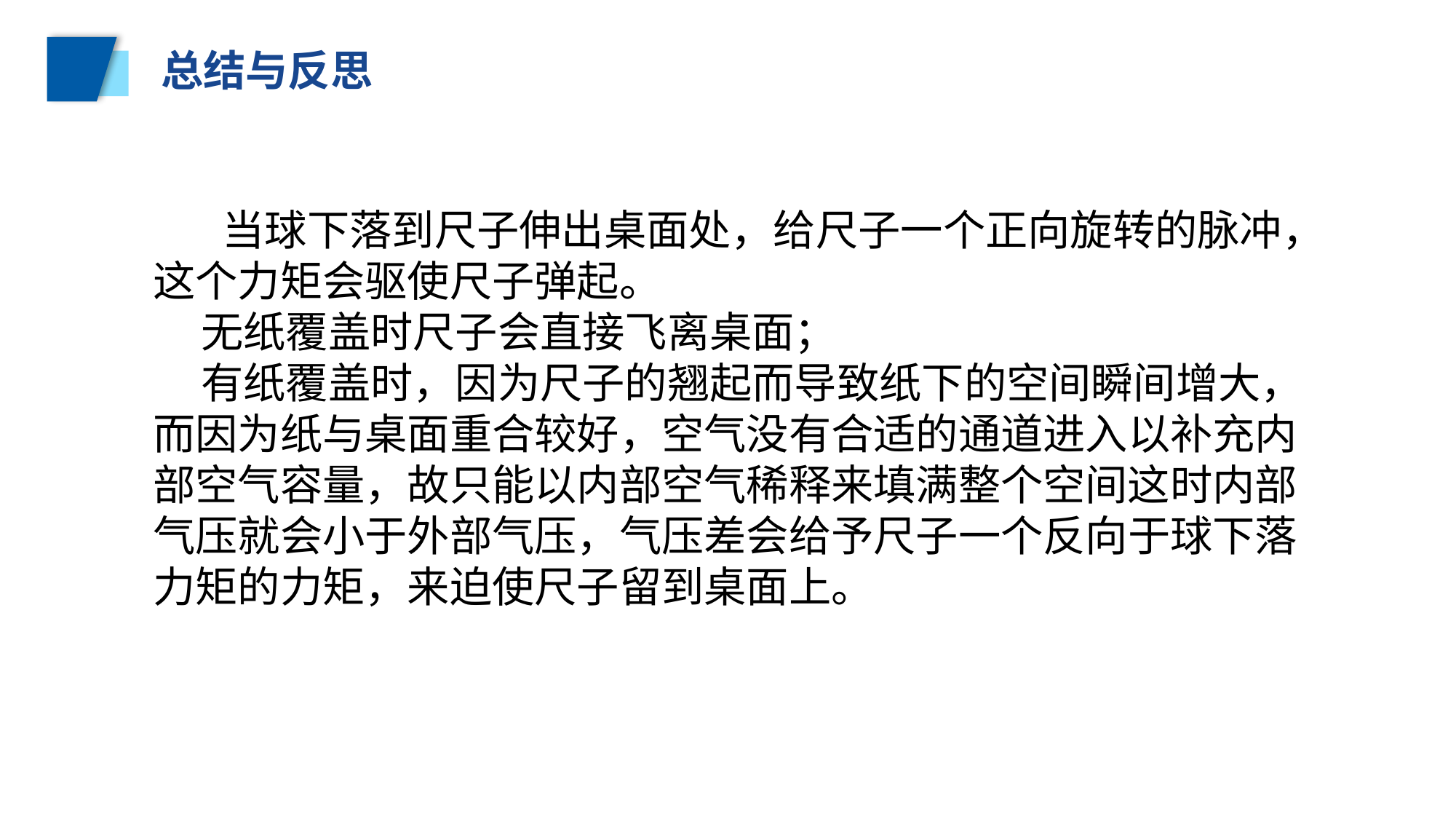

总结与反思
         当球下落到尺子伸出桌面处，给尺子一个正向旋转的脉冲，这个力矩会驱使尺子弹起。
    无纸覆盖时尺子会直接飞离桌面；
    有纸覆盖时，因为尺子的翘起而导致纸下的空间瞬间增大，而因为纸与桌面重合较好，空气没有合适的通道进入以补充内部空气容量，故只能以内部空气稀释来填满整个空间这时内部气压就会小于外部气压，气压差会给予尺子一个反向于球下落力矩的力矩，来迫使尺子留到桌面上。
3